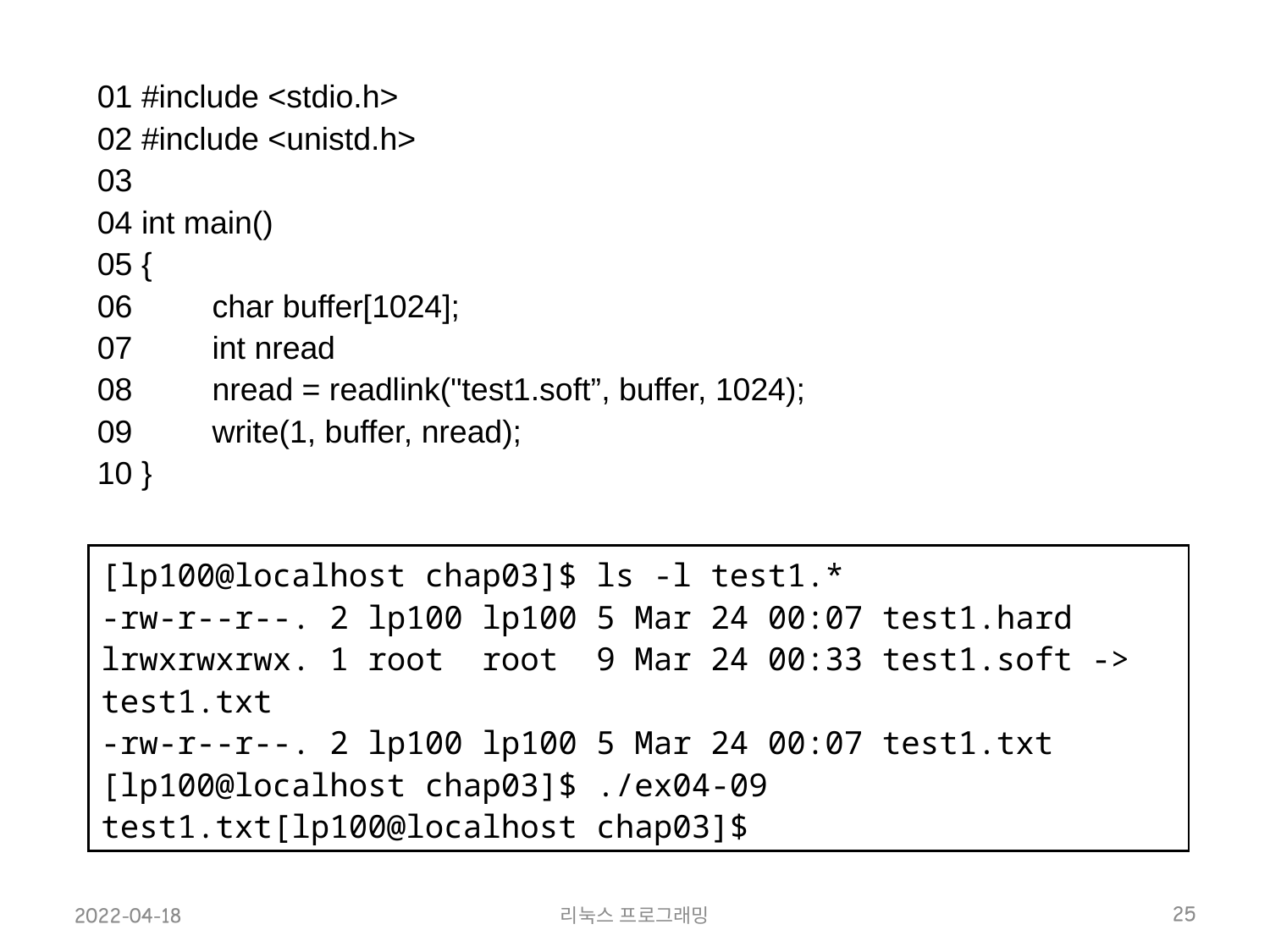

01 #include <stdio.h>
02 #include <unistd.h>
03
04 int main()
05 {
06         char buffer[1024];
07         int nread
08         nread = readlink("test1.soft”, buffer, 1024);
09         write(1, buffer, nread);
10 }
[lp100@localhost chap03]$ ls -l test1.*
-rw-r--r--. 2 lp100 lp100 5 Mar 24 00:07 test1.hard
lrwxrwxrwx. 1 root  root  9 Mar 24 00:33 test1.soft -> test1.txt
-rw-r--r--. 2 lp100 lp100 5 Mar 24 00:07 test1.txt
[lp100@localhost chap03]$ ./ex04-09
test1.txt[lp100@localhost chap03]$
2022-04-18
리눅스 프로그래밍
25